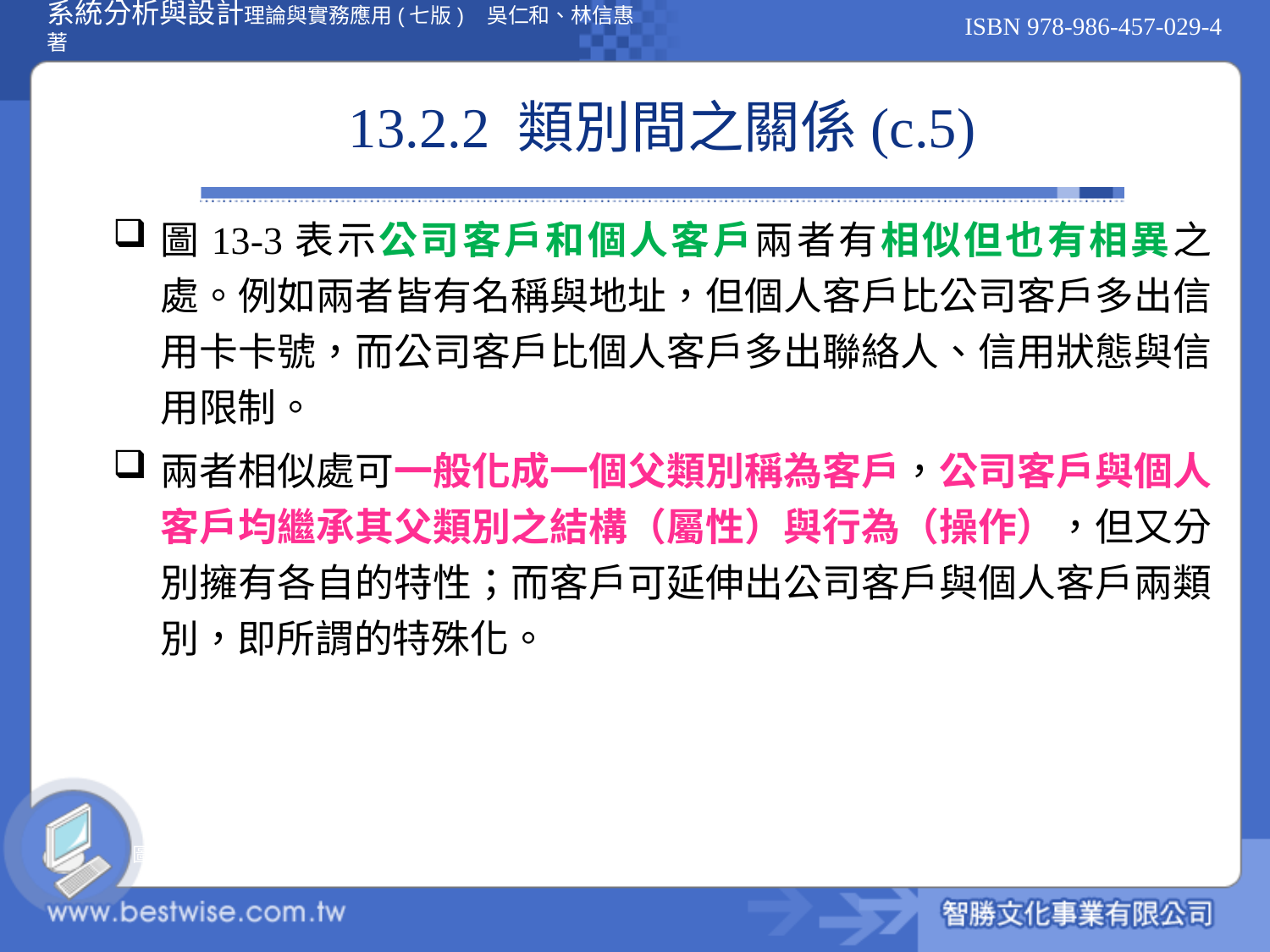

# 13.2.2 類別間之關係(c.5)
圖13-3表示公司客戶和個人客戶兩者有相似但也有相異之處。例如兩者皆有名稱與地址，但個人客戶比公司客戶多出信用卡卡號，而公司客戶比個人客戶多出聯絡人、信用狀態與信用限制。
兩者相似處可一般化成一個父類別稱為客戶，公司客戶與個人客戶均繼承其父類別之結構（屬性）與行為（操作），但又分別擁有各自的特性；而客戶可延伸出公司客戶與個人客戶兩類別，即所謂的特殊化。
圖13-3 類別之一般化關係範例